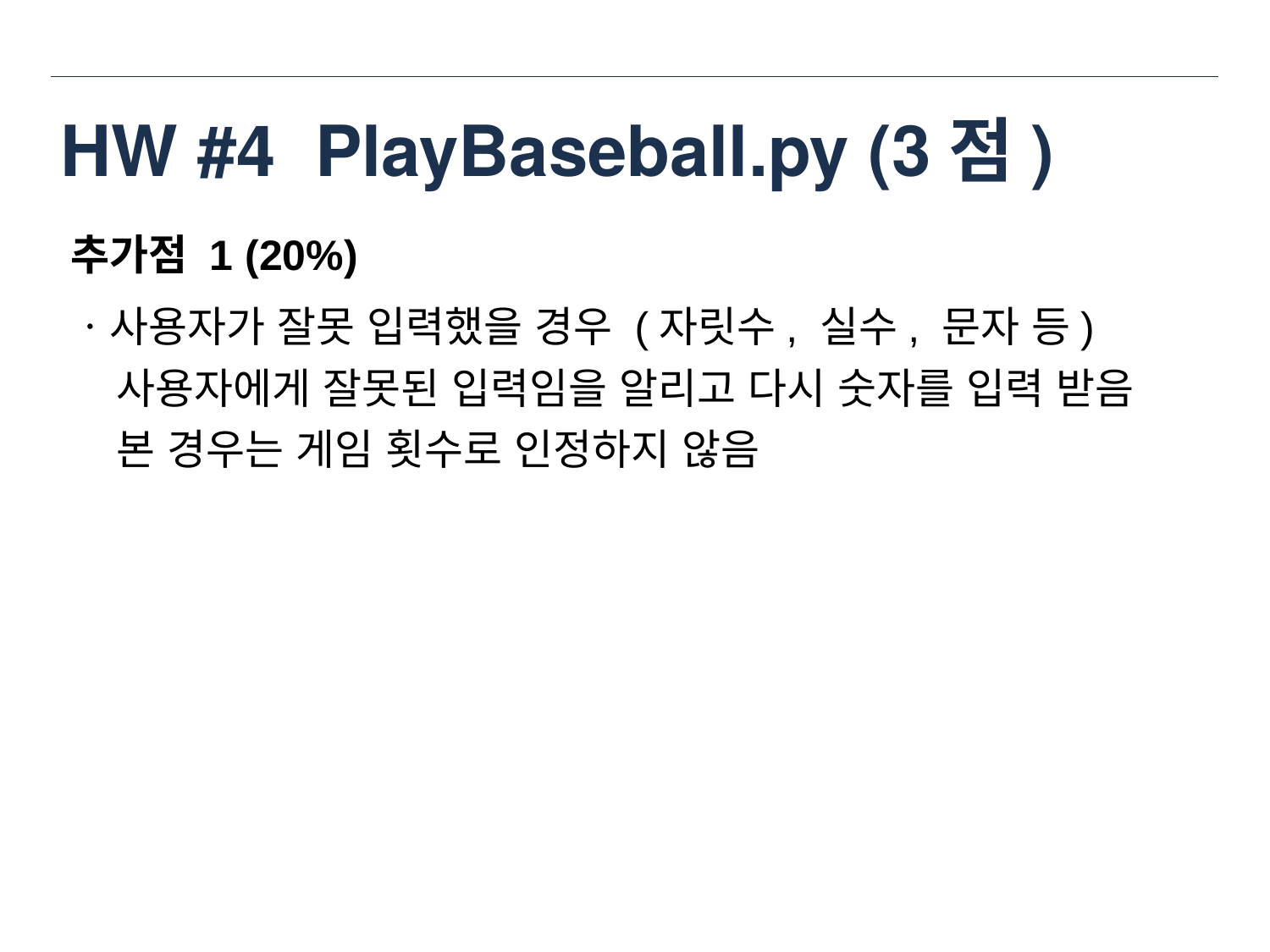

# HW #4  PlayBaseball.py (3점)
추가점 1 (20%)
ㆍ사용자가 잘못 입력했을 경우 (자릿수, 실수, 문자 등)
   사용자에게 잘못된 입력임을 알리고 다시 숫자를 입력 받음
   본 경우는 게임 횟수로 인정하지 않음